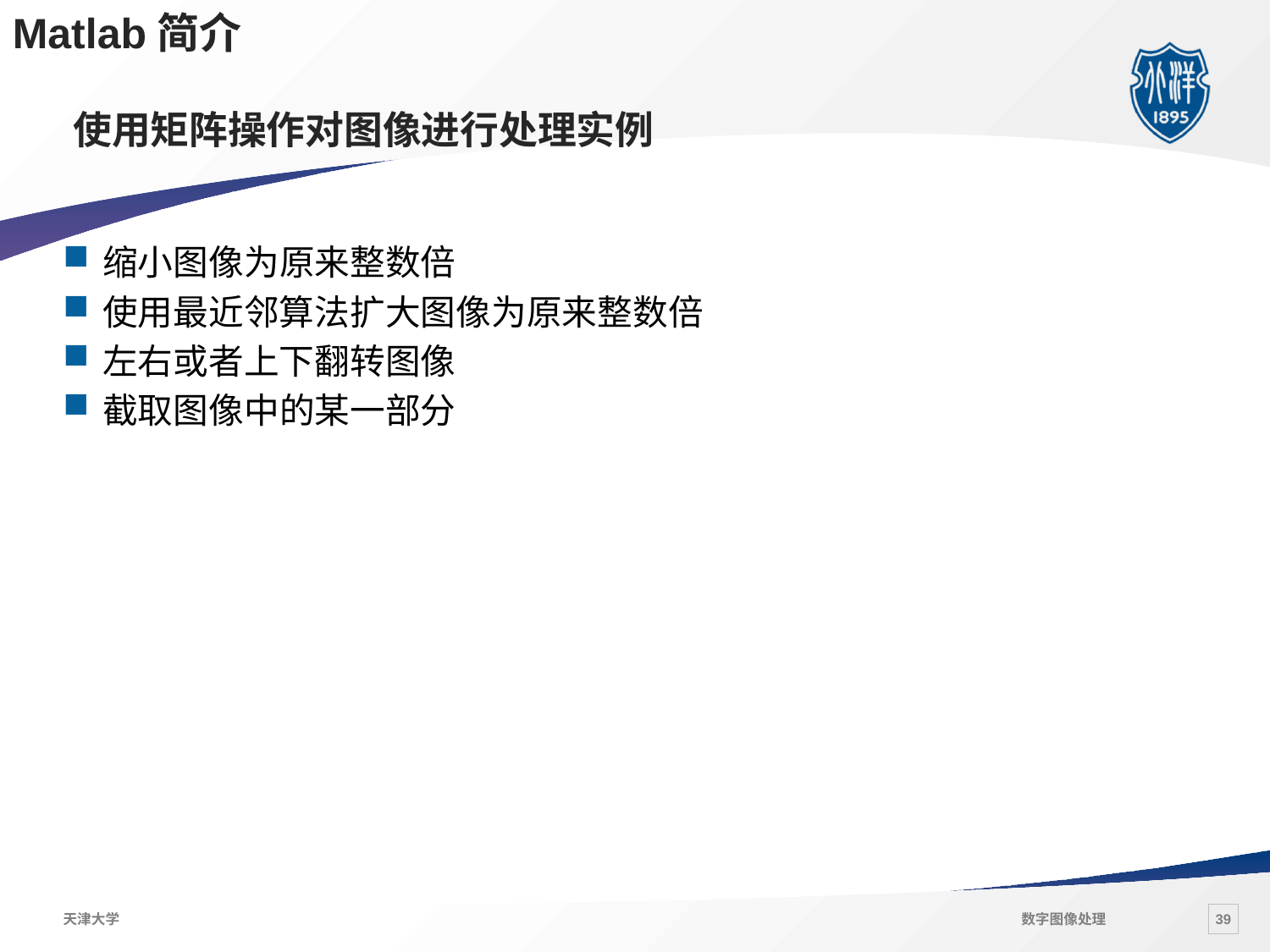

Matlab简介

# 使用矩阵操作对图像进行处理实例
缩小图像为原来整数倍
使用最近邻算法扩大图像为原来整数倍
左右或者上下翻转图像
截取图像中的某一部分